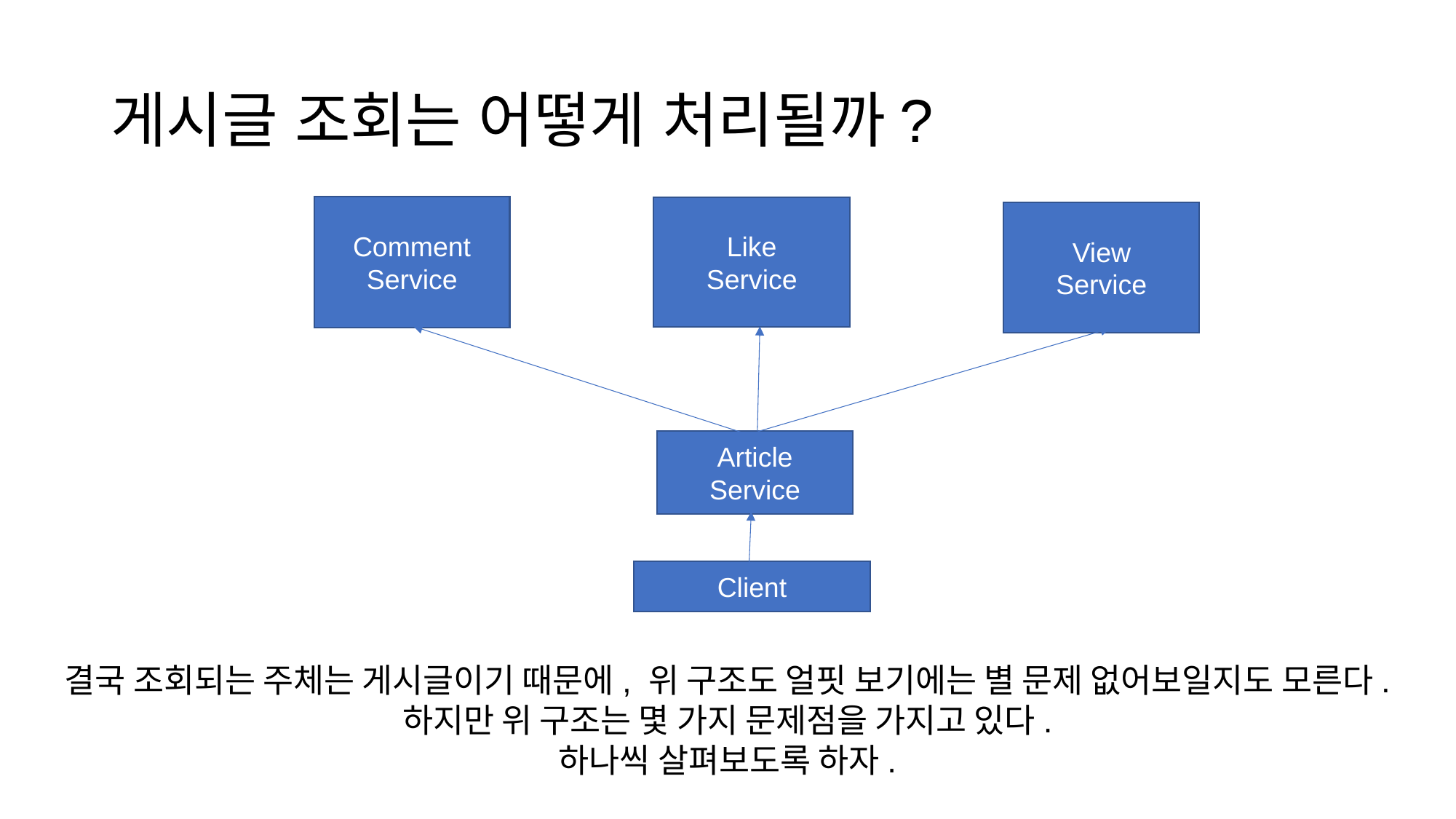

# 게시글 조회는 어떻게 처리될까?
Comment
Service
Like
Service
View
Service
Article
Service
Client
결국 조회되는 주체는 게시글이기 때문에, 위 구조도 얼핏 보기에는 별 문제 없어보일지도 모른다.
하지만 위 구조는 몇 가지 문제점을 가지고 있다.
하나씩 살펴보도록 하자.